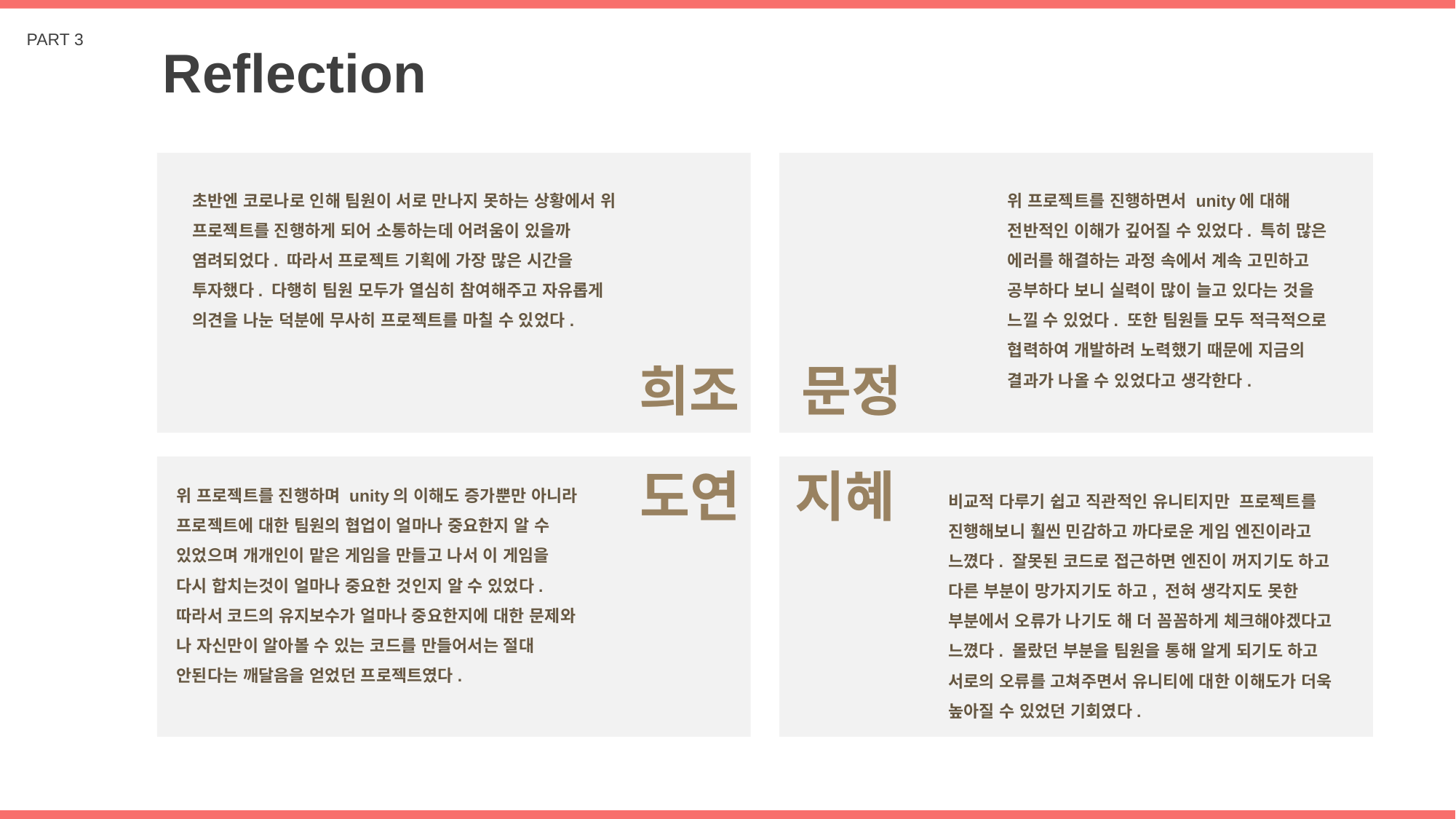

PART 3
Reflection

초반엔 코로나로 인해 팀원이 서로 만나지 못하는 상황에서 위 프로젝트를 진행하게 되어 소통하는데 어려움이 있을까 염려되었다. 따라서 프로젝트 기획에 가장 많은 시간을 투자했다. 다행히 팀원 모두가 열심히 참여해주고 자유롭게 의견을 나눈 덕분에 무사히 프로젝트를 마칠 수 있었다.
위 프로젝트를 진행하면서 unity에 대해 전반적인 이해가 깊어질 수 있었다. 특히 많은 에러를 해결하는 과정 속에서 계속 고민하고 공부하다 보니 실력이 많이 늘고 있다는 것을 느낄 수 있었다. 또한 팀원들 모두 적극적으로 협력하여 개발하려 노력했기 때문에 지금의 결과가 나올 수 있었다고 생각한다.
희조
문정

도연
지혜
위 프로젝트를 진행하며 unity의 이해도 증가뿐만 아니라 프로젝트에 대한 팀원의 협업이 얼마나 중요한지 알 수 있었으며 개개인이 맡은 게임을 만들고 나서 이 게임을 다시 합치는것이 얼마나 중요한 것인지 알 수 있었다. 따라서 코드의 유지보수가 얼마나 중요한지에 대한 문제와 나 자신만이 알아볼 수 있는 코드를 만들어서는 절대 안된다는 깨달음을 얻었던 프로젝트였다.
비교적 다루기 쉽고 직관적인 유니티지만  프로젝트를 진행해보니 훨씬 민감하고 까다로운 게임 엔진이라고 느꼈다. 잘못된 코드로 접근하면 엔진이 꺼지기도 하고 다른 부분이 망가지기도 하고, 전혀 생각지도 못한 부분에서 오류가 나기도 해 더 꼼꼼하게 체크해야겠다고 느꼈다. 몰랐던 부분을 팀원을 통해 알게 되기도 하고 서로의 오류를 고쳐주면서 유니티에 대한 이해도가 더욱 높아질 수 있었던 기회였다.